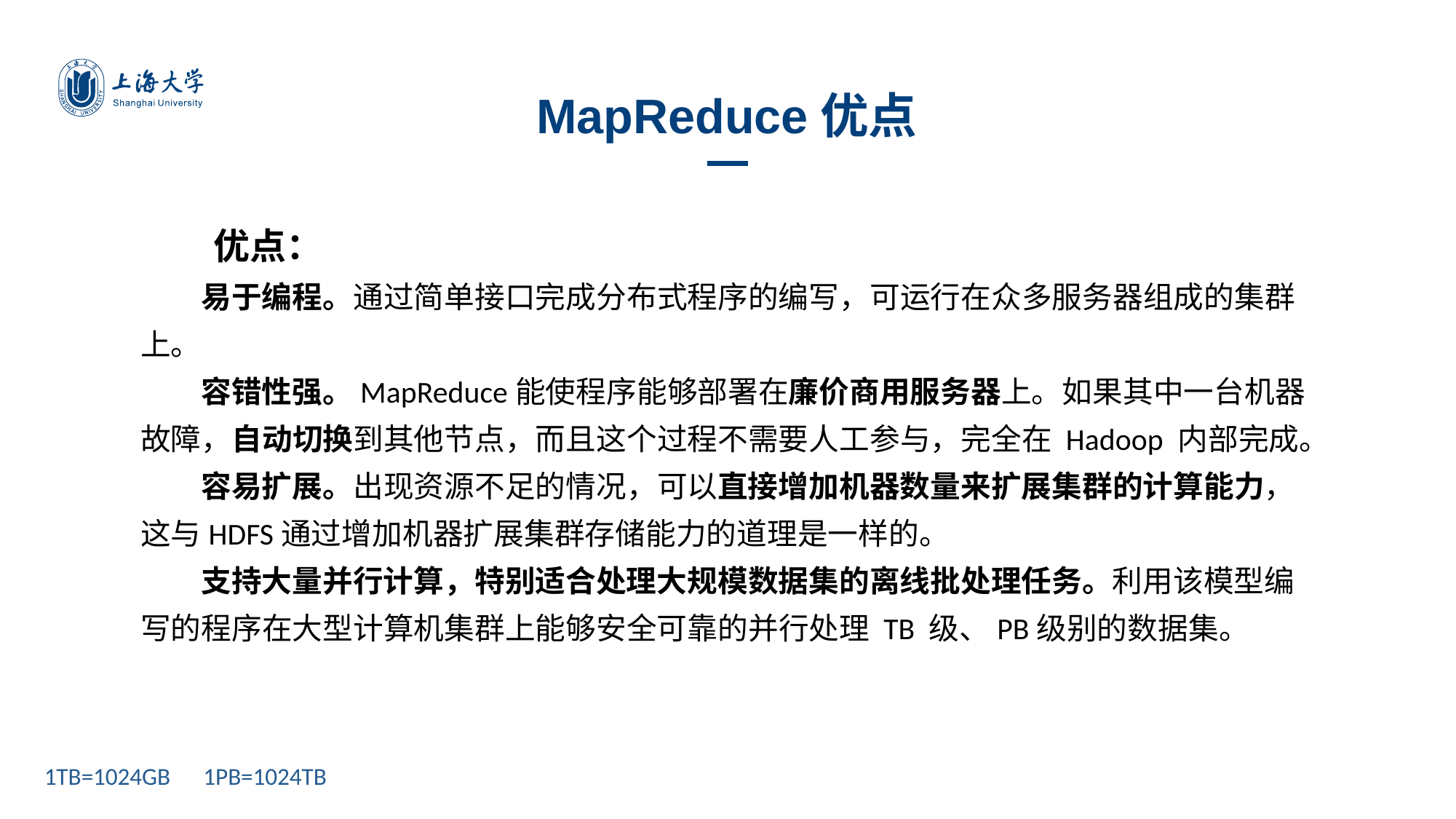

MapReduce优点

优点：
易于编程。通过简单接口完成分布式程序的编写，可运行在众多服务器组成的集群上。
容错性强。MapReduce能使程序能够部署在廉价商用服务器上。如果其中一台机器故障，自动切换到其他节点，而且这个过程不需要人工参与，完全在 Hadoop 内部完成。
容易扩展。出现资源不足的情况，可以直接增加机器数量来扩展集群的计算能力，这与HDFS通过增加机器扩展集群存储能力的道理是一样的。
支持大量并行计算，特别适合处理大规模数据集的离线批处理任务。利用该模型编写的程序在大型计算机集群上能够安全可靠的并行处理 TB 级、PB级别的数据集。
1TB=1024GB      1PB=1024TB